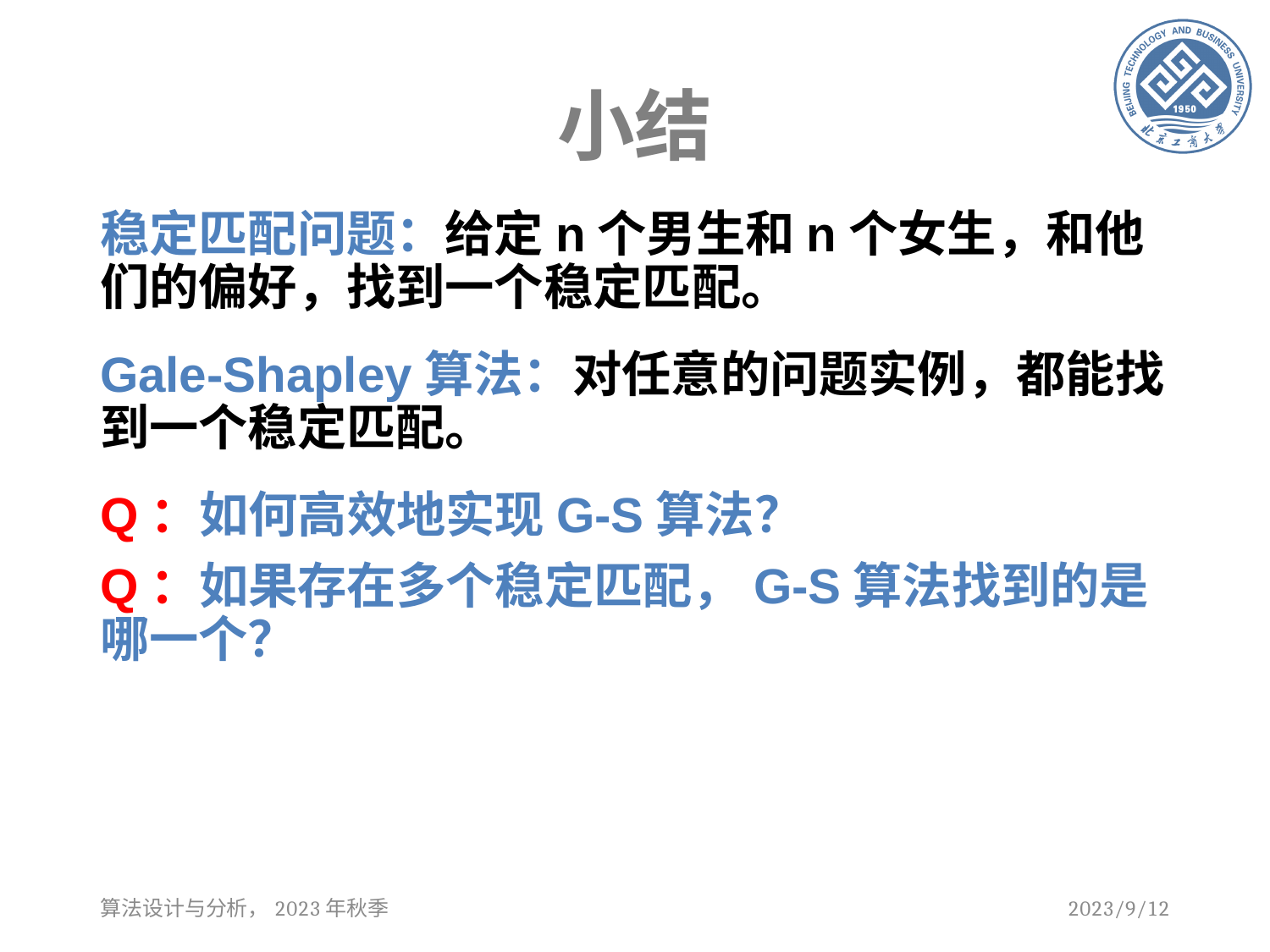

# 小结
稳定匹配问题：给定n个男生和n个女生，和他们的偏好，找到一个稳定匹配。
Gale-Shapley算法：对任意的问题实例，都能找到一个稳定匹配。
Q：如何高效地实现G-S算法？
Q：如果存在多个稳定匹配，G-S算法找到的是哪一个？
算法设计与分析，2023年秋季
2023/9/12